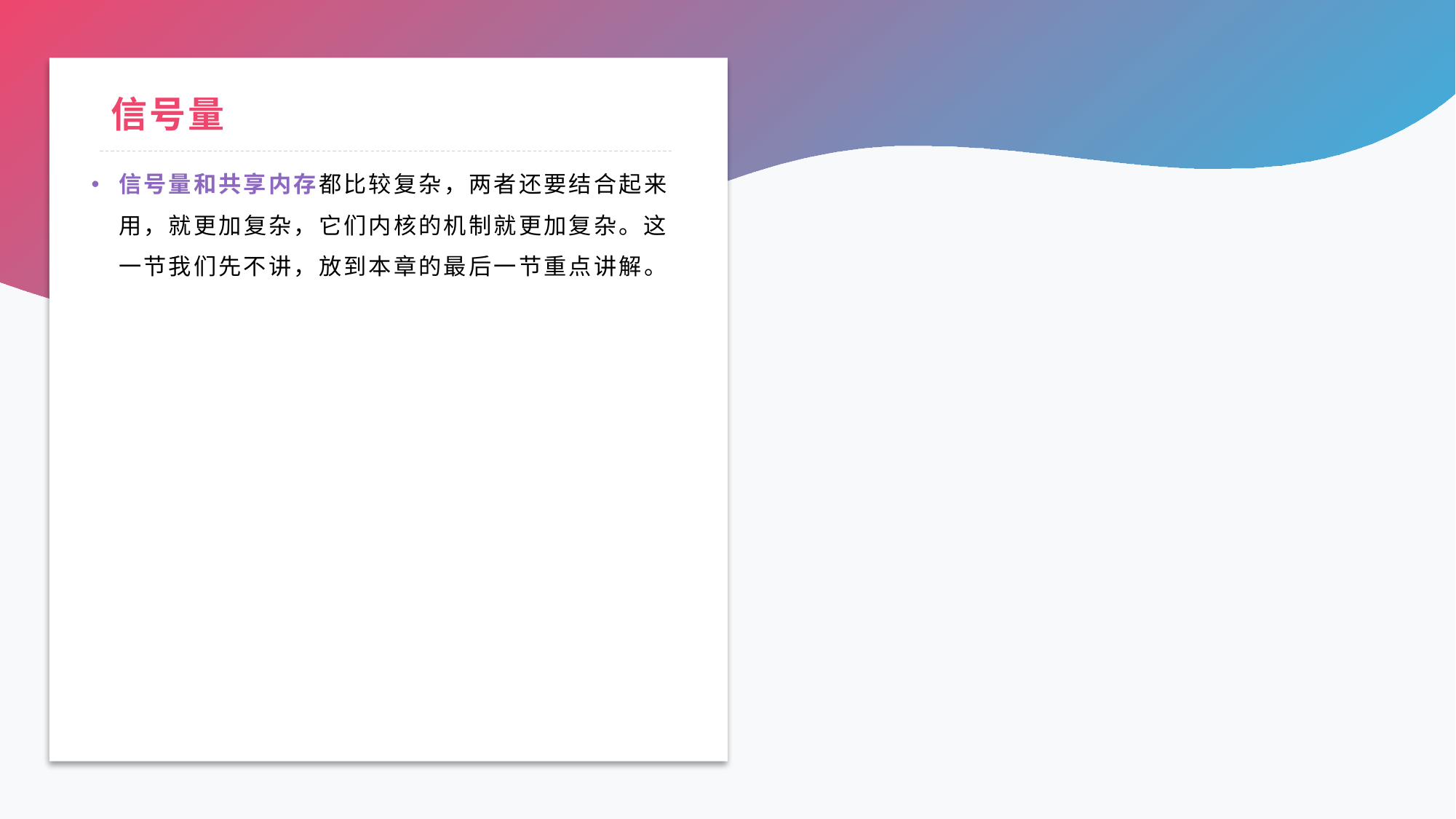

# 信号量
信号量和共享内存都比较复杂，两者还要结合起来用，就更加复杂，它们内核的机制就更加复杂。这一节我们先不讲，放到本章的最后一节重点讲解。